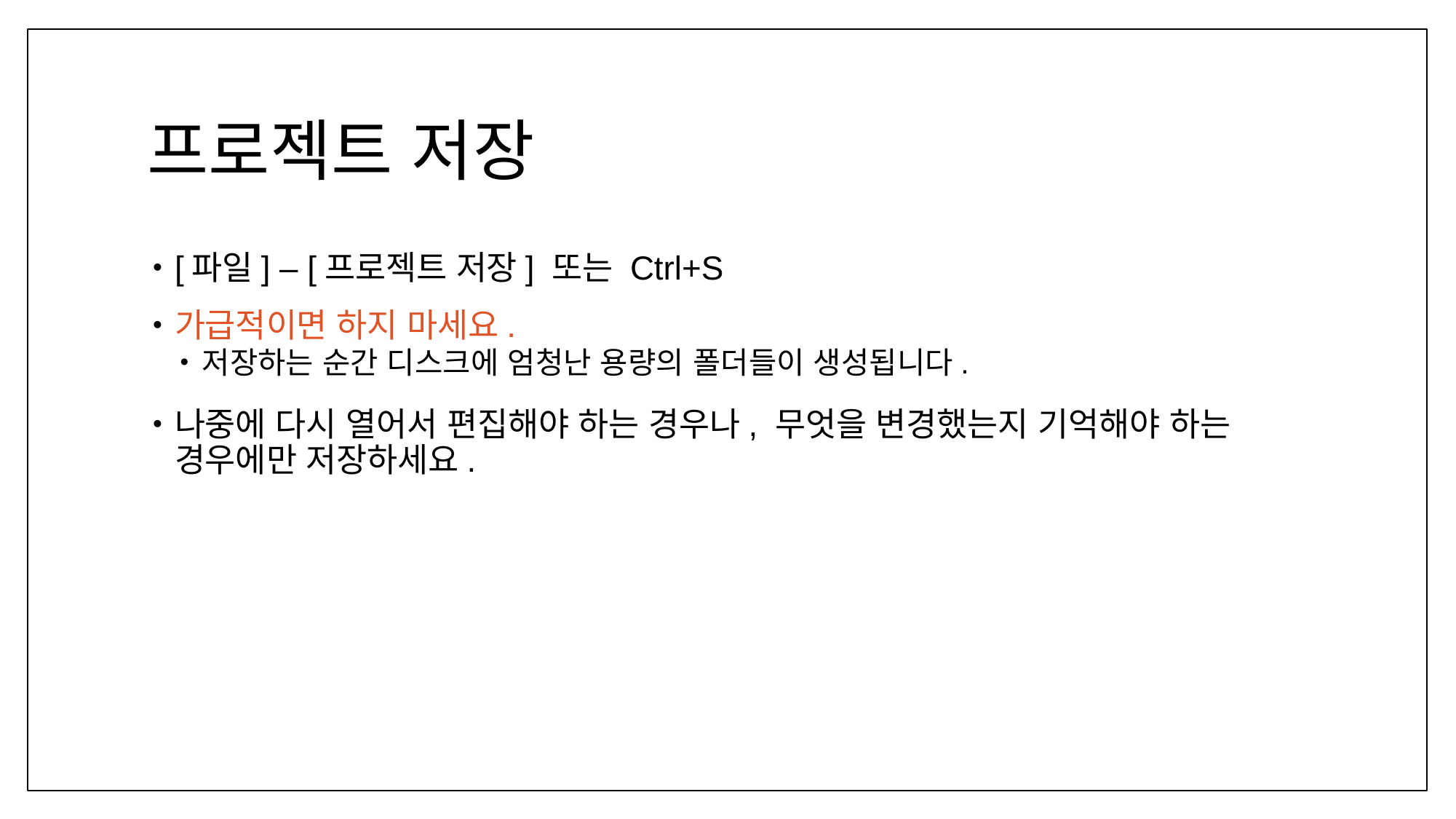

# 프로젝트 저장
[파일] – [프로젝트 저장] 또는 Ctrl+S
가급적이면 하지 마세요.
저장하는 순간 디스크에 엄청난 용량의 폴더들이 생성됩니다.
나중에 다시 열어서 편집해야 하는 경우나, 무엇을 변경했는지 기억해야 하는 경우에만 저장하세요.